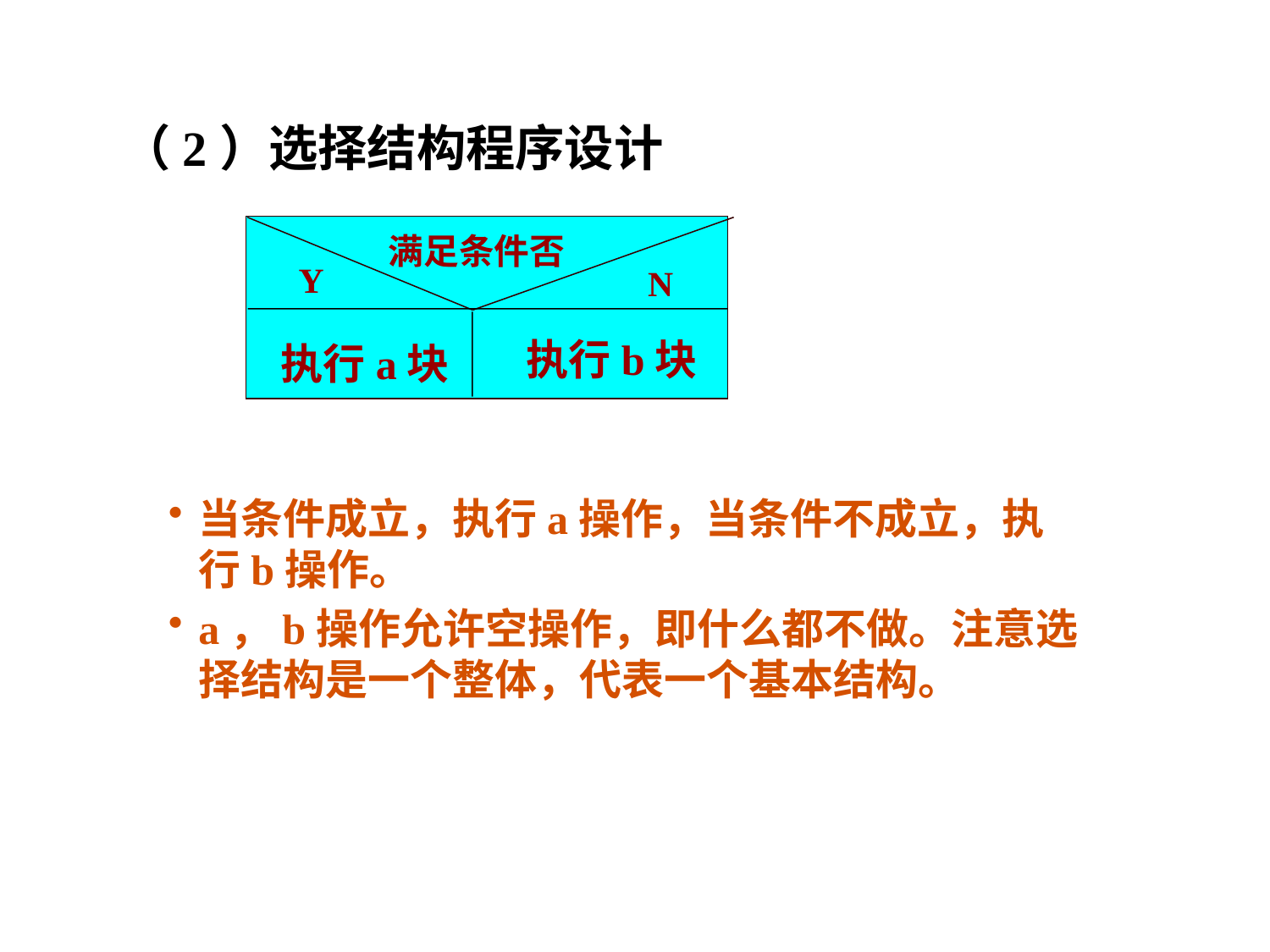

（2）选择结构程序设计

满足条件否
Y
N

执行b块
执行a块
当条件成立，执行a操作，当条件不成立，执行b操作。
a，b操作允许空操作，即什么都不做。注意选择结构是一个整体，代表一个基本结构。